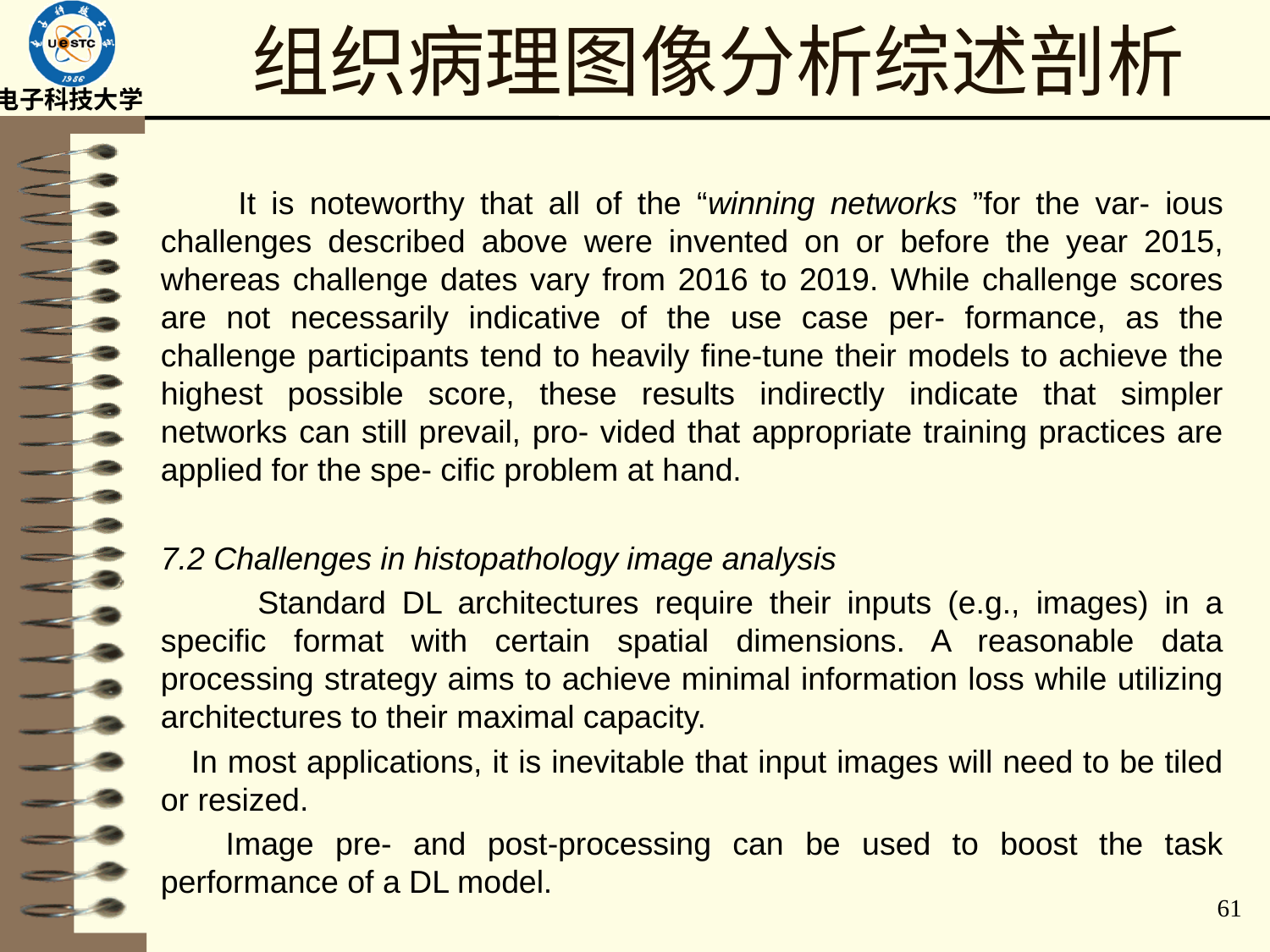

# 组织病理图像分析综述剖析
     It is noteworthy that all of the “winning networks ”for the var- ious challenges described above were invented on or before the year 2015, whereas challenge dates vary from 2016 to 2019. While challenge scores are not necessarily indicative of the use case per- formance, as the challenge participants tend to heavily fine-tune their models to achieve the highest possible score, these results indirectly indicate that simpler networks can still prevail, pro- vided that appropriate training practices are applied for the spe- cific problem at hand.

7.2 Challenges in histopathology image analysis
      Standard DL architectures require their inputs (e.g., images) in a specific format with certain spatial dimensions. A reasonable data processing strategy aims to achieve minimal information loss while utilizing architectures to their maximal capacity.
   In most applications, it is inevitable that input images will need to be tiled or resized.
   Image pre- and post-processing can be used to boost the task performance of a DL model.
61